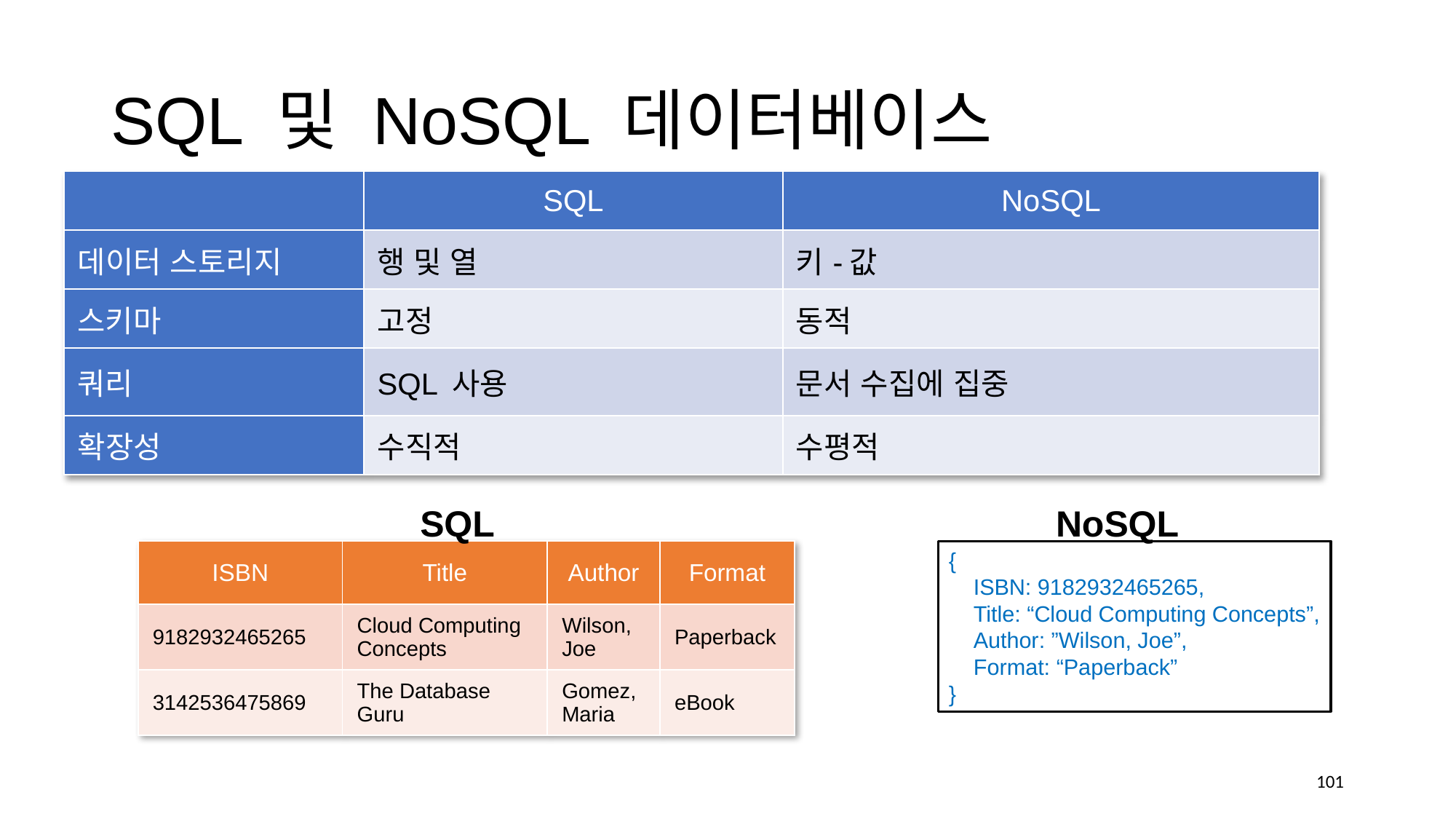

# SQL 및 NoSQL 데이터베이스
|  | SQL | NoSQL |
| --- | --- | --- |
| 데이터 스토리지 | 행 및 열 | 키-값 |
| 스키마 | 고정 | 동적 |
| 쿼리 | SQL 사용 | 문서 수집에 집중 |
| 확장성 | 수직적 | 수평적 |
SQL
NoSQL
| ISBN | Title | Author | Format |
| --- | --- | --- | --- |
| 9182932465265 | Cloud Computing Concepts | Wilson, Joe | Paperback |
| 3142536475869 | The Database Guru | Gomez, Maria | eBook |
{
    ISBN: 9182932465265,
    Title: “Cloud Computing Concepts”,
    Author: ”Wilson, Joe”,
    Format: “Paperback”
}
101